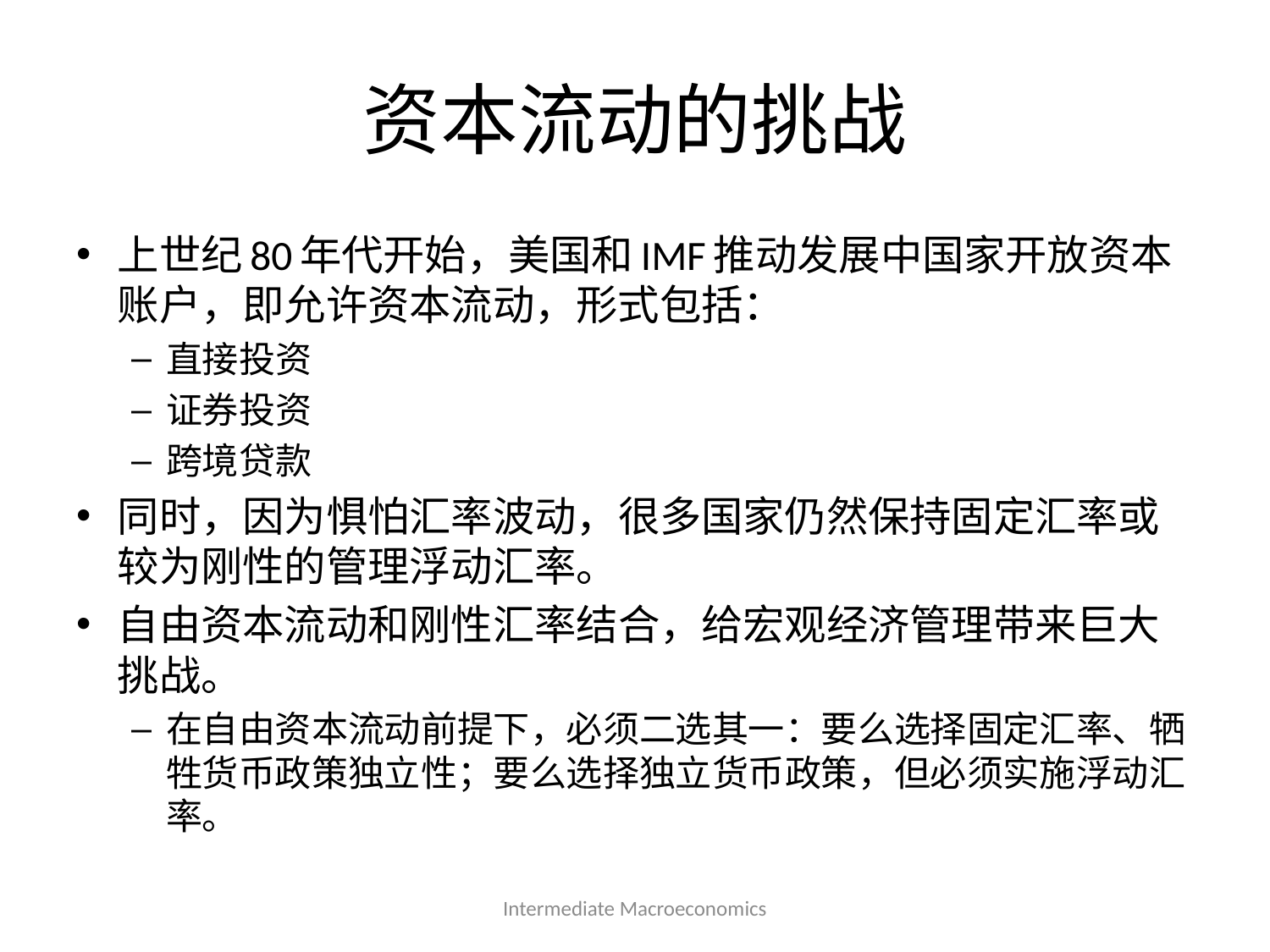

# 资本流动的挑战
上世纪80年代开始，美国和IMF推动发展中国家开放资本账户，即允许资本流动，形式包括：
直接投资
证券投资
跨境贷款
同时，因为惧怕汇率波动，很多国家仍然保持固定汇率或较为刚性的管理浮动汇率。
自由资本流动和刚性汇率结合，给宏观经济管理带来巨大挑战。
在自由资本流动前提下，必须二选其一：要么选择固定汇率、牺牲货币政策独立性；要么选择独立货币政策，但必须实施浮动汇率。
Intermediate Macroeconomics